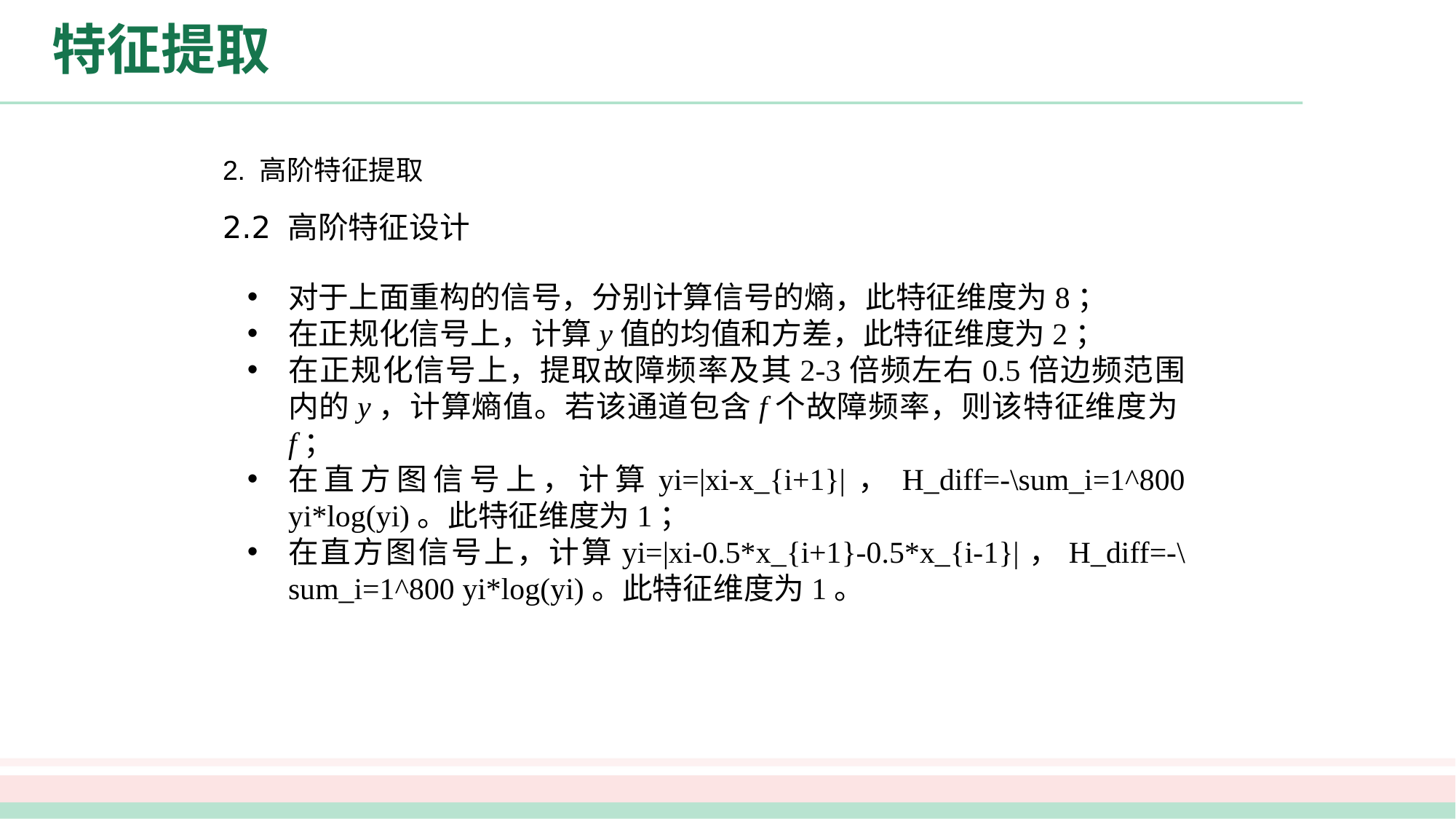

# 特征提取
2. 高阶特征提取
2.2 高阶特征设计
对于上面重构的信号，分别计算信号的熵，此特征维度为8；
在正规化信号上，计算y值的均值和方差，此特征维度为2；
在正规化信号上，提取故障频率及其2-3倍频左右0.5倍边频范围内的y，计算熵值。若该通道包含f个故障频率，则该特征维度为f；
在直方图信号上，计算yi=|xi-x_{i+1}|，H_diff=-\sum_i=1^800 yi*log(yi)。此特征维度为1；
在直方图信号上，计算yi=|xi-0.5*x_{i+1}-0.5*x_{i-1}|，H_diff=-\sum_i=1^800 yi*log(yi)。此特征维度为1。